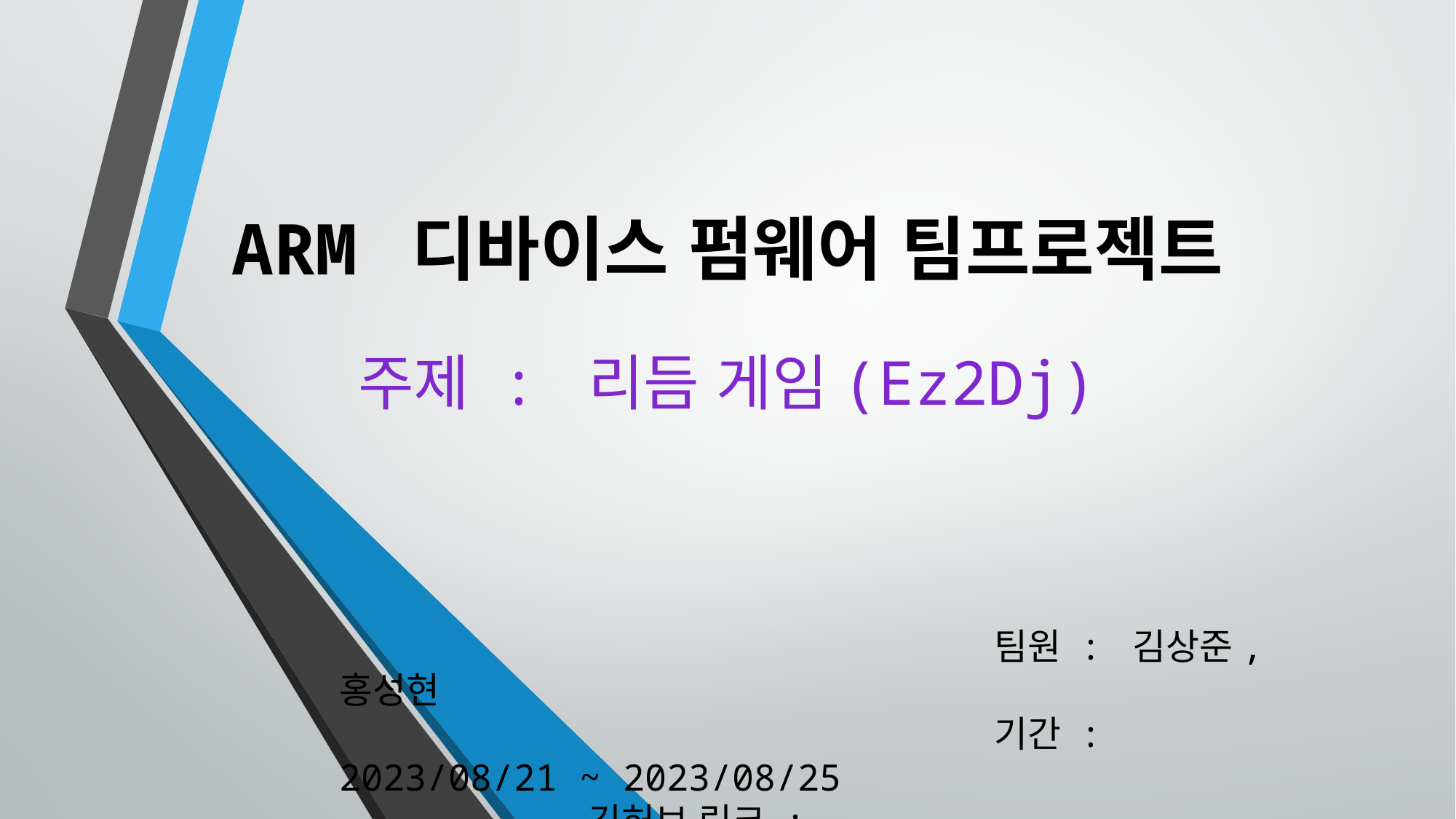

# ARM 디바이스 펌웨어 팀프로젝트
주제 : 리듬 게임(Ez2Dj)

						팀원 : 김상준, 홍성현
						기간 : 2023/08/21 ~ 2023/08/25						      깃허브 링크 :           								      https://github.com/ksj32/ARM_firmware